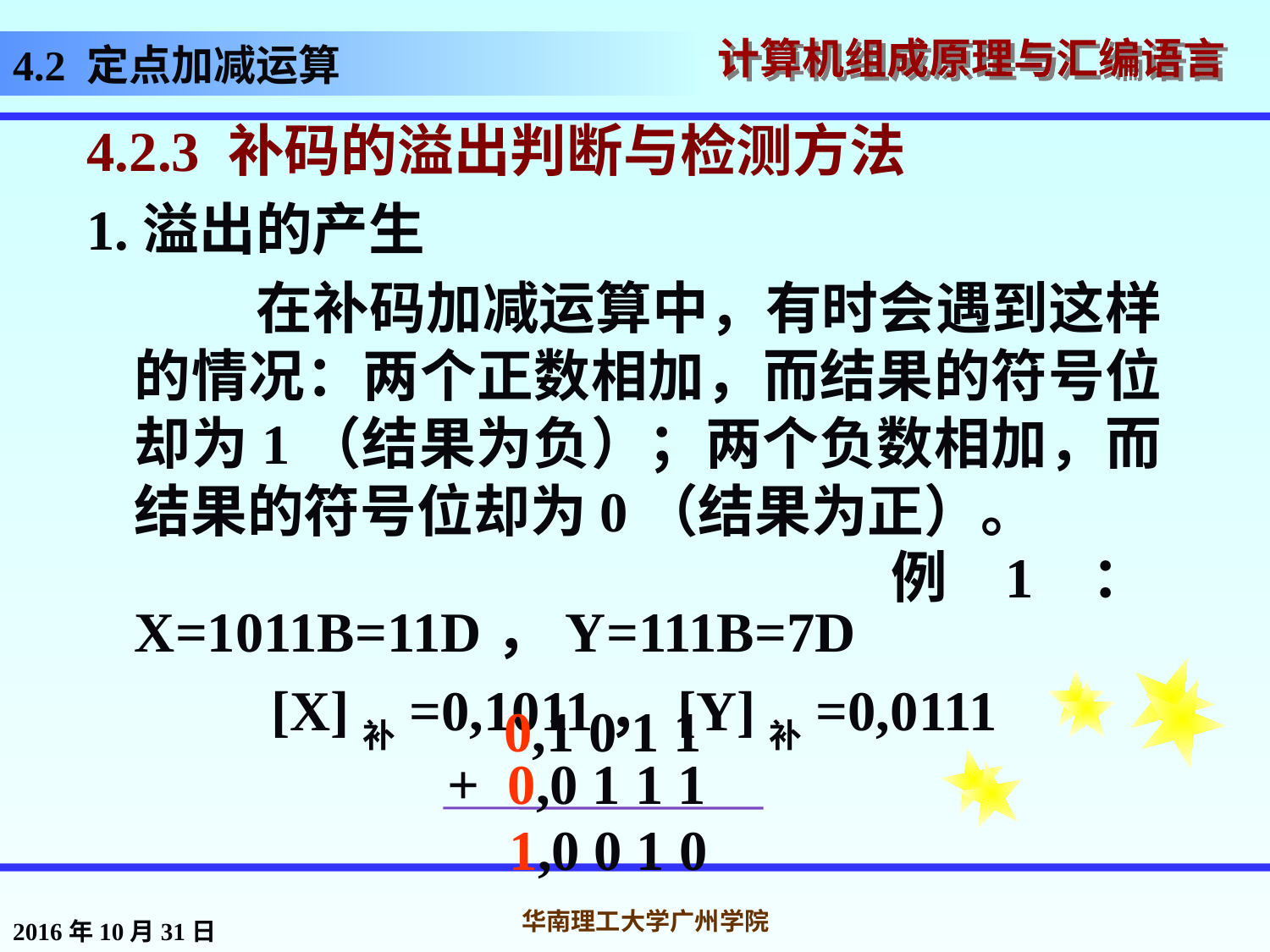

4.2 定点加减运算
4.2.3 补码的溢出判断与检测方法
1.溢出的产生
            在补码加减运算中，有时会遇到这样的情况：两个正数相加，而结果的符号位却为1（结果为负）；两个负数相加，而结果的符号位却为0（结果为正）。
             例1：X=1011B=11D，Y=111B=7D
             [X]补=0,1011，[Y]补=0,0111
0,1 0 1 1
+  0,0 1 1 1

1,0 0 1 0
2016年10月31日
华南理工大学广州学院